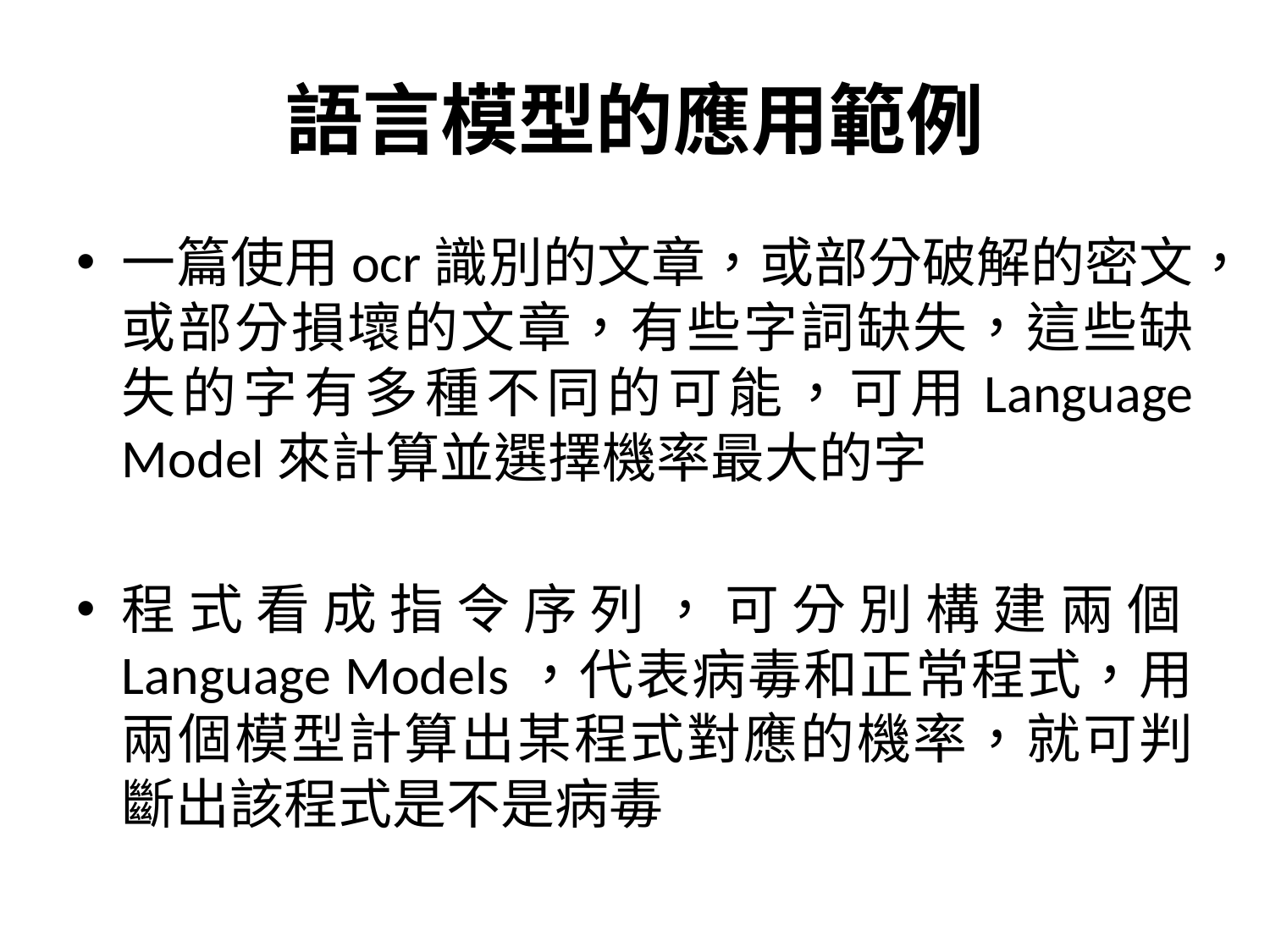

# 語言模型的應用範例
一篇使用ocr識別的文章，或部分破解的密文，或部分損壞的文章，有些字詞缺失，這些缺失的字有多種不同的可能，可用Language Model來計算並選擇機率最大的字

程式看成指令序列，可分別構建兩個Language Models，代表病毒和正常程式，用兩個模型計算出某程式對應的機率，就可判斷出該程式是不是病毒